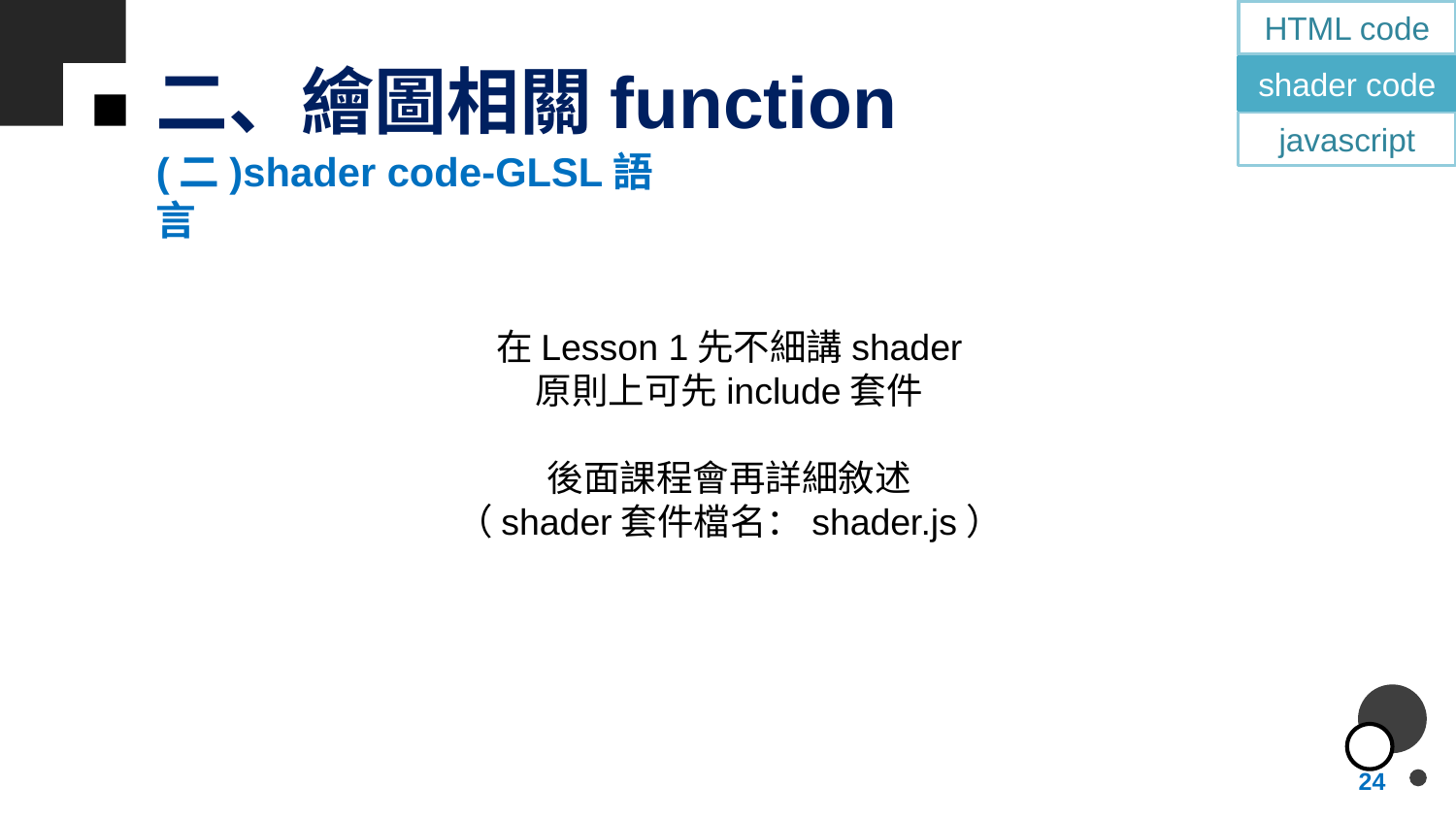

HTML code
# 二、繪圖相關function
shader code
javascript
(二)shader code-GLSL語言
在Lesson 1先不細講shader
原則上可先include套件

後面課程會再詳細敘述
（shader套件檔名：shader.js）

24